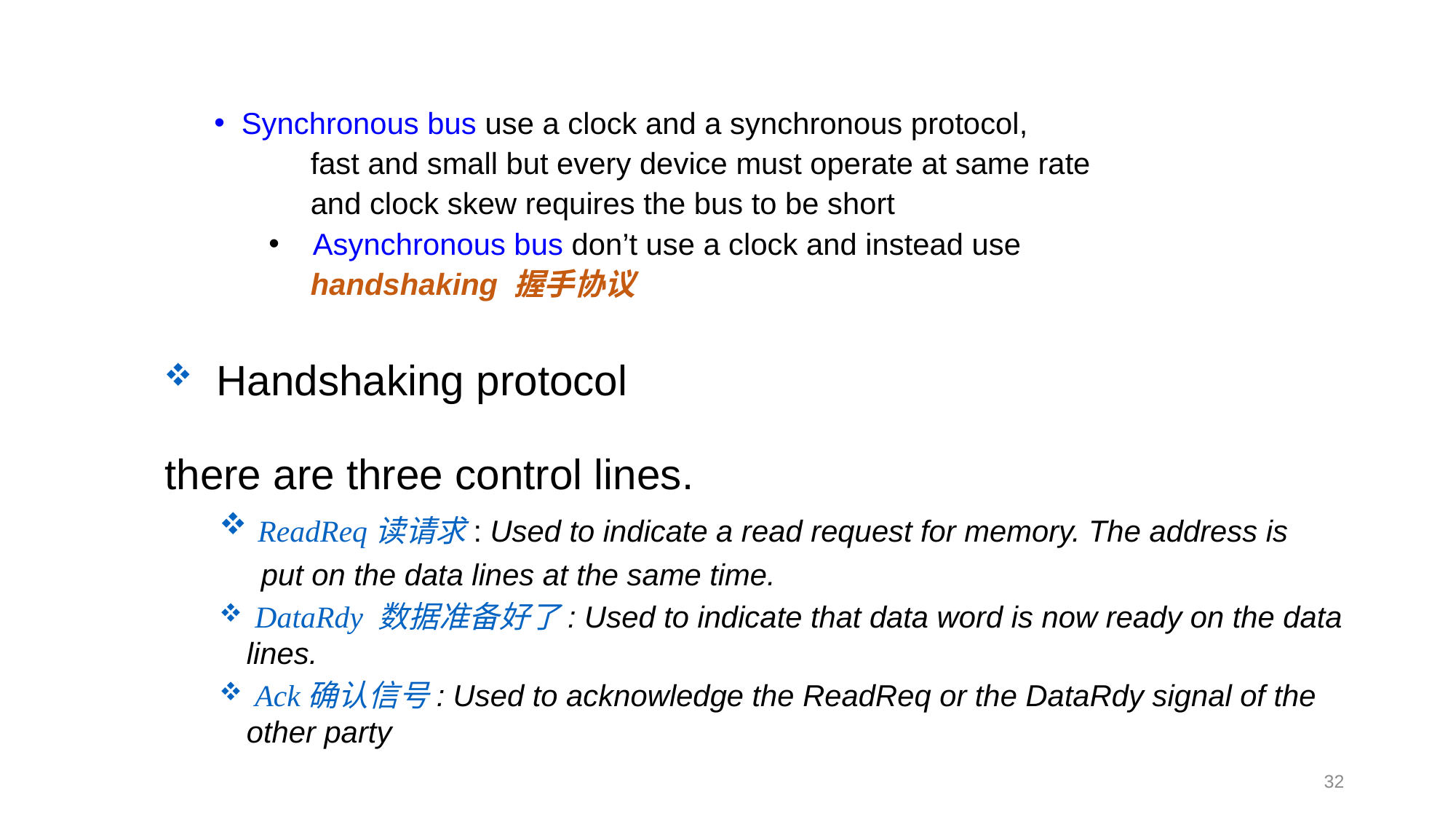

Synchronous bus use a clock and a synchronous protocol,
     fast and small but every device must operate at same rate
     and clock skew requires the bus to be short
  Asynchronous bus don’t use a clock and instead use
     handshaking 握手协议
 Handshaking protocol

there are three control lines.
 ReadReq读请求: Used to indicate a read request for memory. The address is
     put on the data lines at the same time.
 DataRdy 数据准备好了: Used to indicate that data word is now ready on the data lines.
 Ack确认信号: Used to acknowledge the ReadReq or the DataRdy signal of the  other party
32